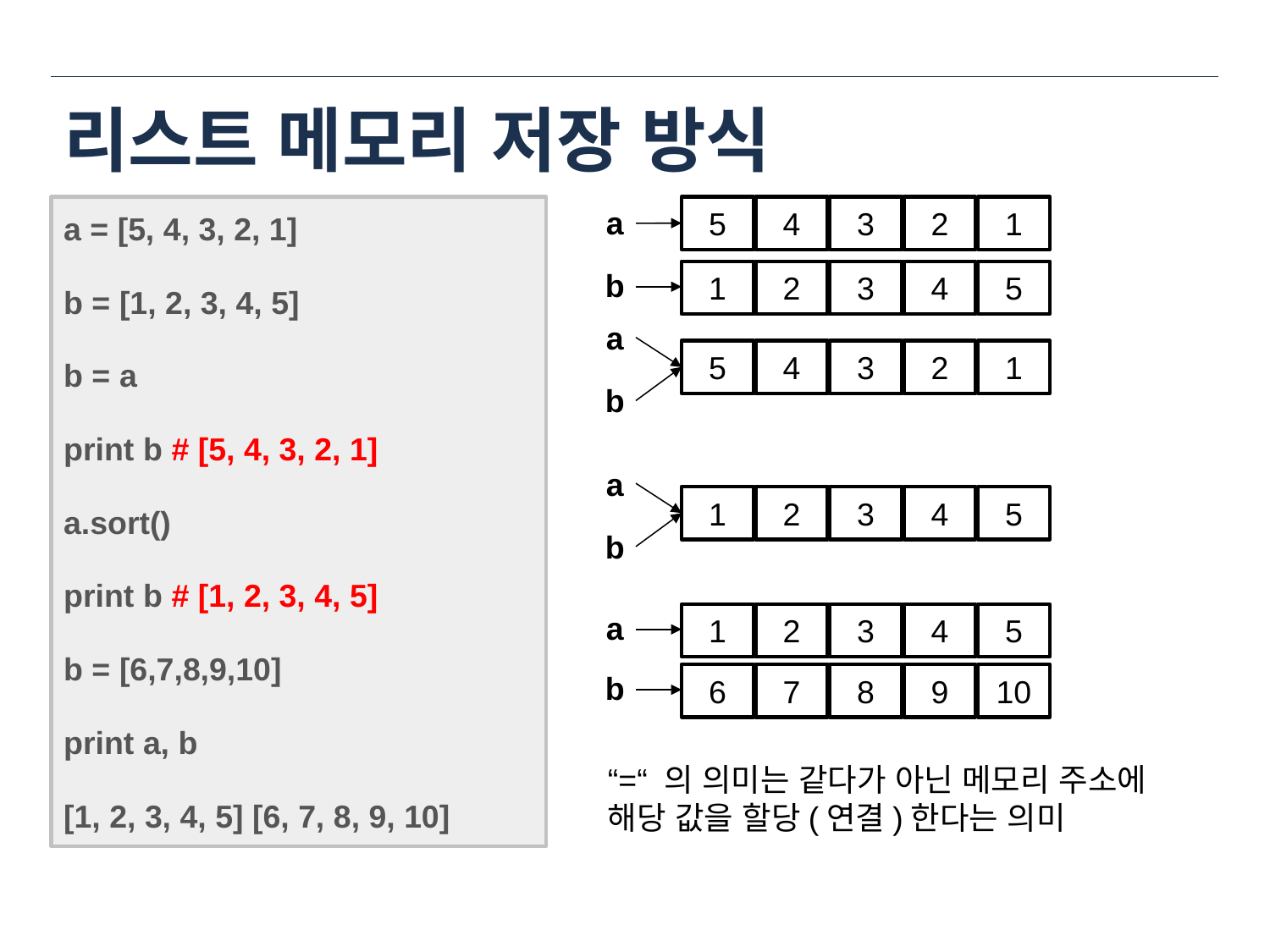

# 리스트 메모리 저장 방식
a = [5, 4, 3, 2, 1]
b = [1, 2, 3, 4, 5]
b = a
print b # [5, 4, 3, 2, 1]
a.sort()
print b # [1, 2, 3, 4, 5]
b = [6,7,8,9,10]
print a, b
[1, 2, 3, 4, 5] [6, 7, 8, 9, 10]
a
5
4
3
2
1
b
1
2
3
4
5
a
5
4
3
2
1
b
a
1
2
3
4
5
b
a
1
2
3
4
5
b
6
7
8
9
10
“=“ 의 의미는 같다가 아닌 메모리 주소에 해당 값을 할당(연결)한다는 의미